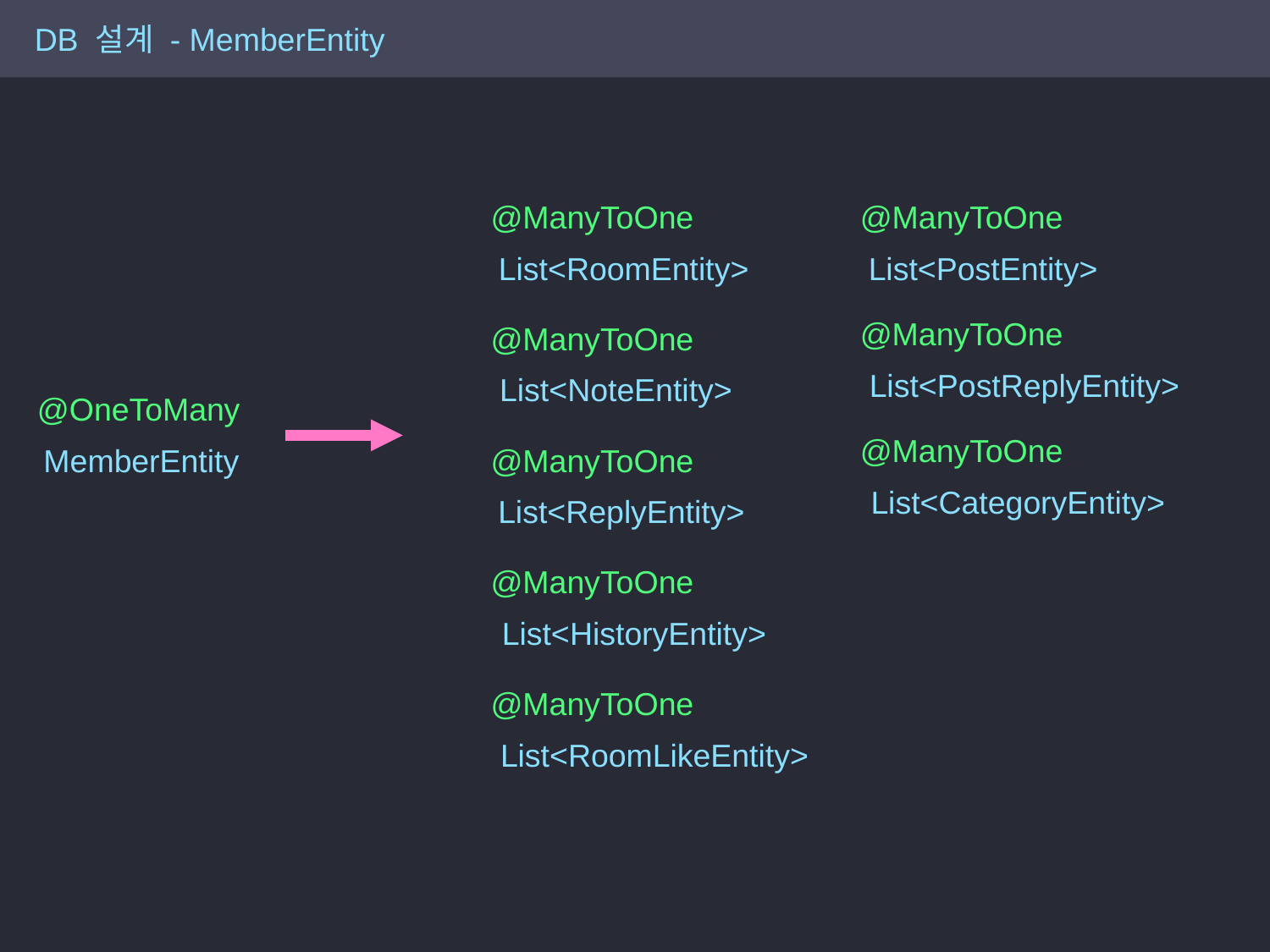

DB 설계 - MemberEntity
@ManyToOne
List<RoomEntity>
@ManyToOne
List<PostEntity>
@ManyToOne
List<PostReplyEntity>
@ManyToOne
List<NoteEntity>
@OneToMany
MemberEntity
@ManyToOne
List<CategoryEntity>
@ManyToOne
List<ReplyEntity>
@ManyToOne
List<HistoryEntity>
@ManyToOne
List<RoomLikeEntity>